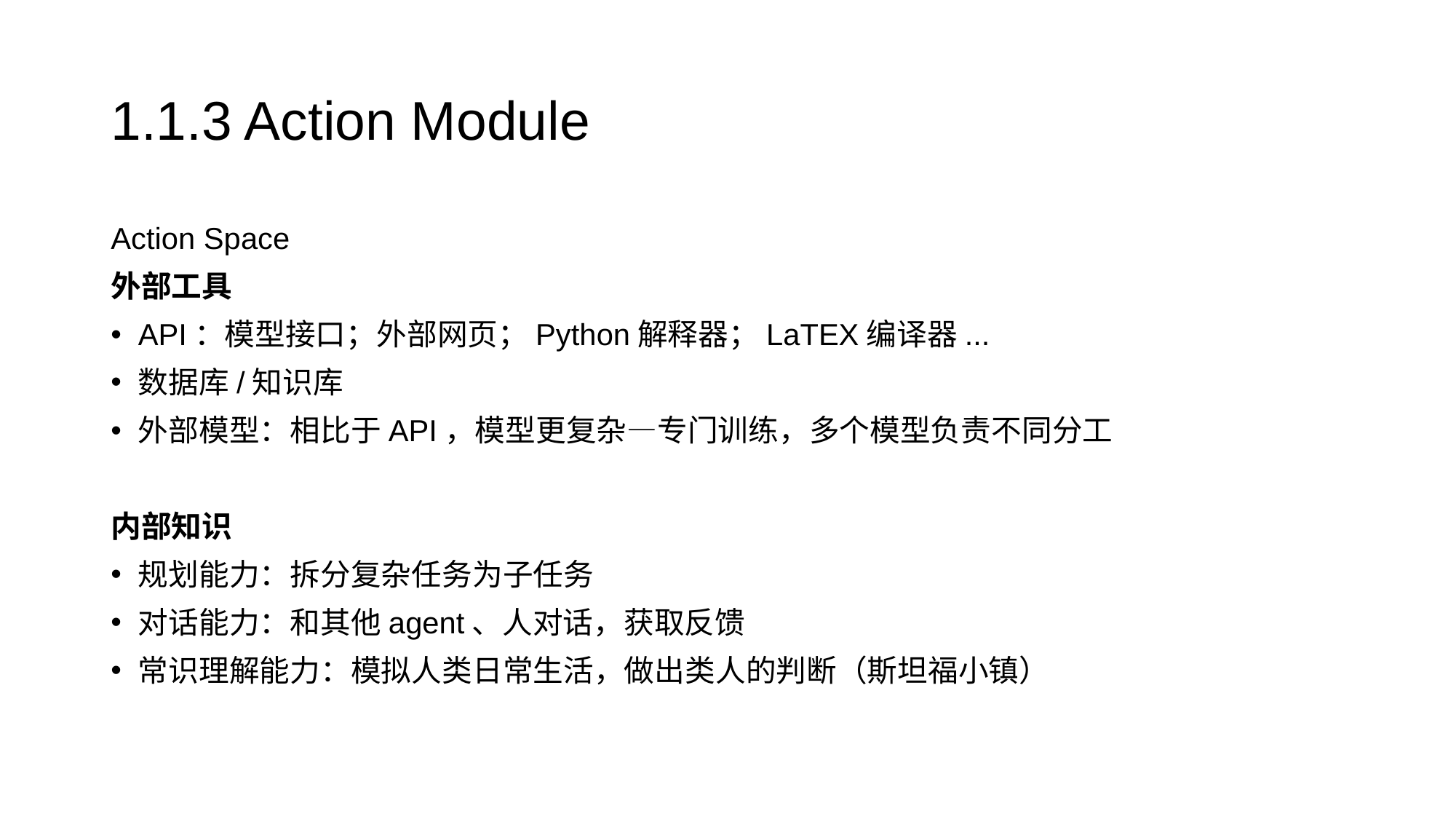

# 1.1.3 Action Module
Action Space
外部工具
API：模型接口；外部网页；Python解释器；LaTEX编译器...
数据库/知识库
外部模型：相比于API，模型更复杂—专门训练，多个模型负责不同分工

内部知识
规划能力：拆分复杂任务为子任务
对话能力：和其他agent、人对话，获取反馈
常识理解能力：模拟人类日常生活，做出类人的判断（斯坦福小镇）